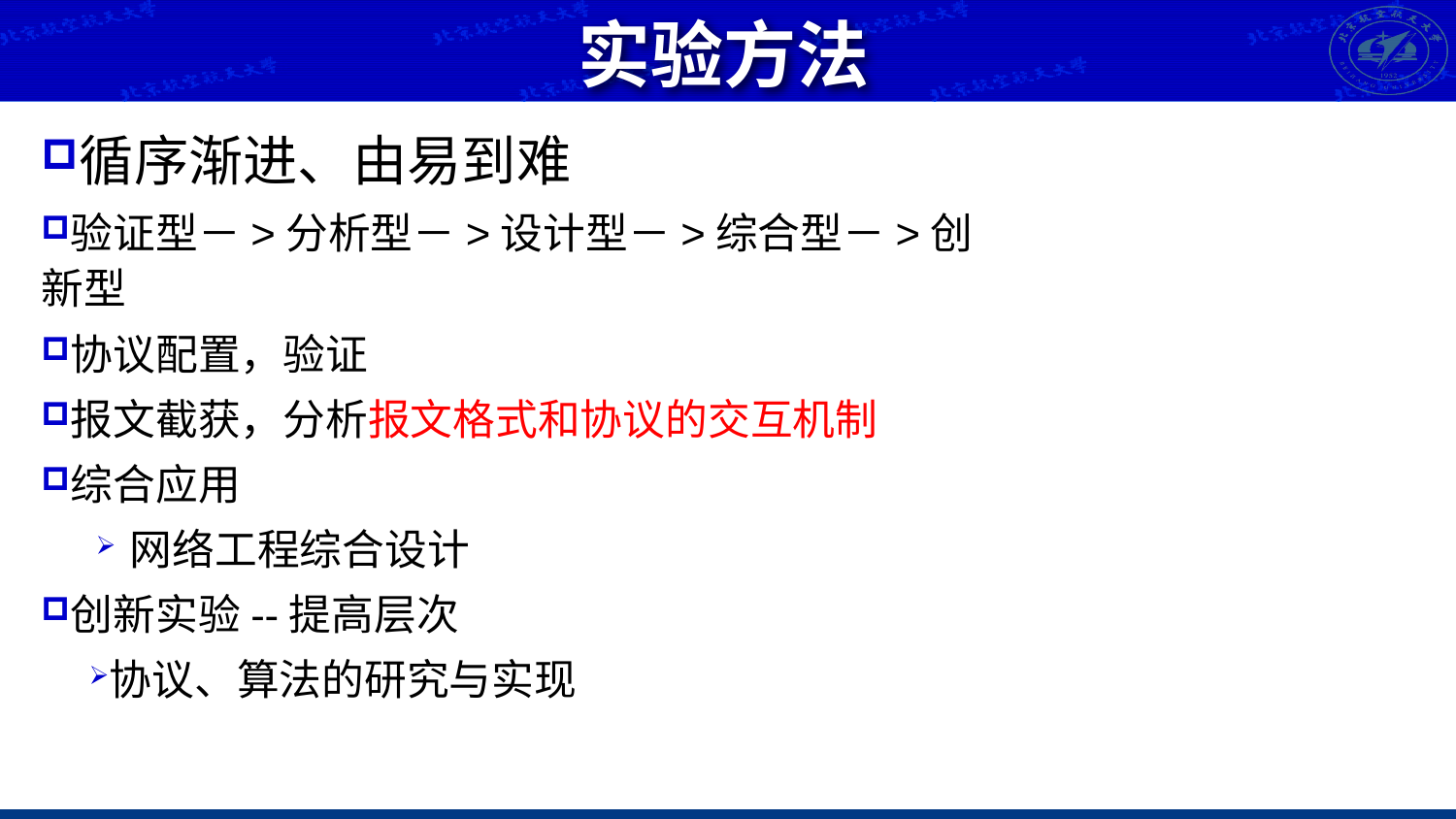

# 实验方法
循序渐进、由易到难
验证型－>分析型－>设计型－>综合型－>创新型
协议配置，验证
报文截获，分析报文格式和协议的交互机制
综合应用
网络工程综合设计
创新实验--提高层次
协议、算法的研究与实现